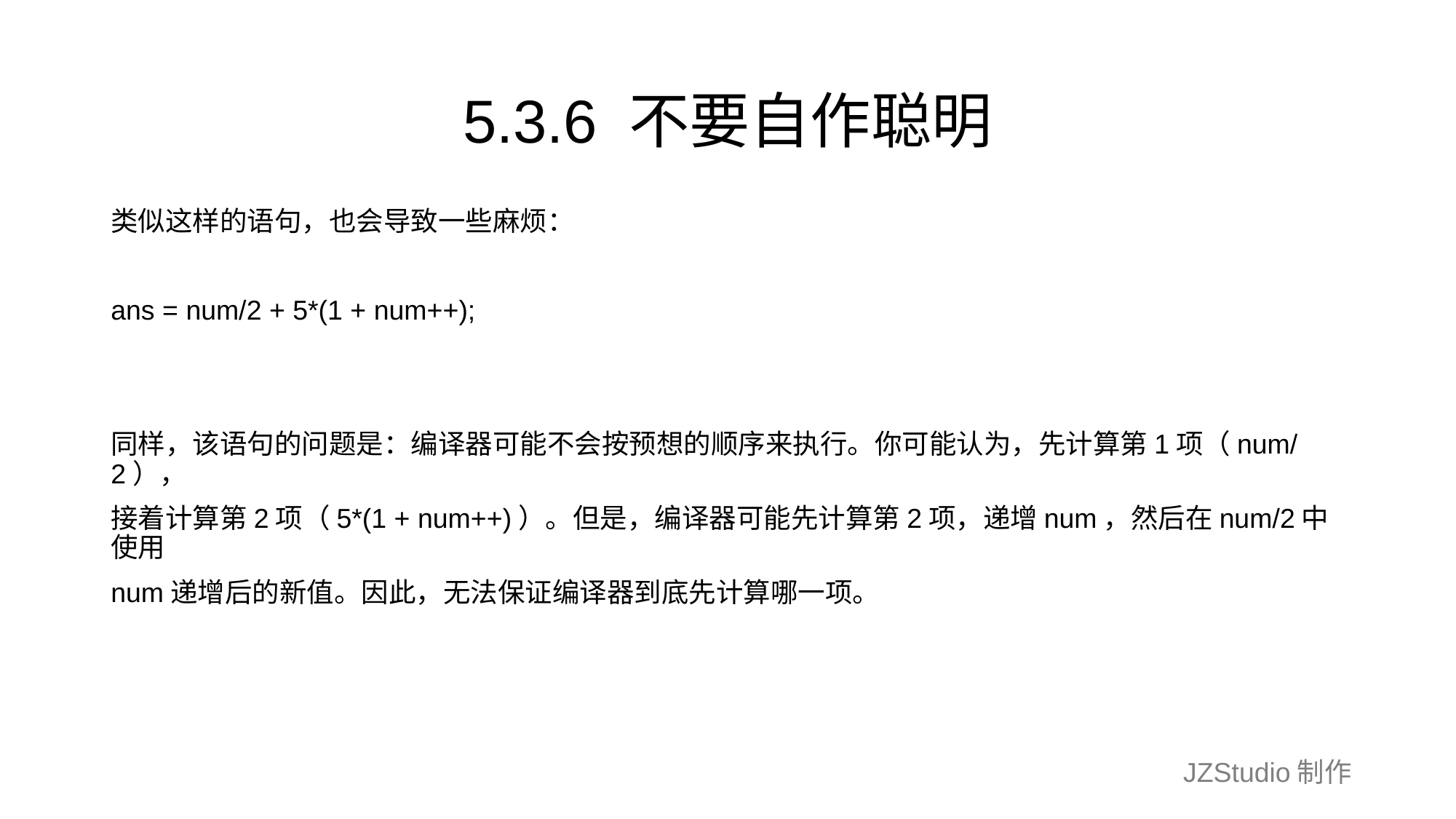

# 5.3.6 不要自作聪明
类似这样的语句，也会导致一些麻烦：

ans = num/2 + 5*(1 + num++);

同样，该语句的问题是：编译器可能不会按预想的顺序来执行。你可能认为，先计算第1项（num/2），
接着计算第2项（5*(1 + num++)）。但是，编译器可能先计算第2项，递增num，然后在num/2中使用
num递增后的新值。因此，无法保证编译器到底先计算哪一项。